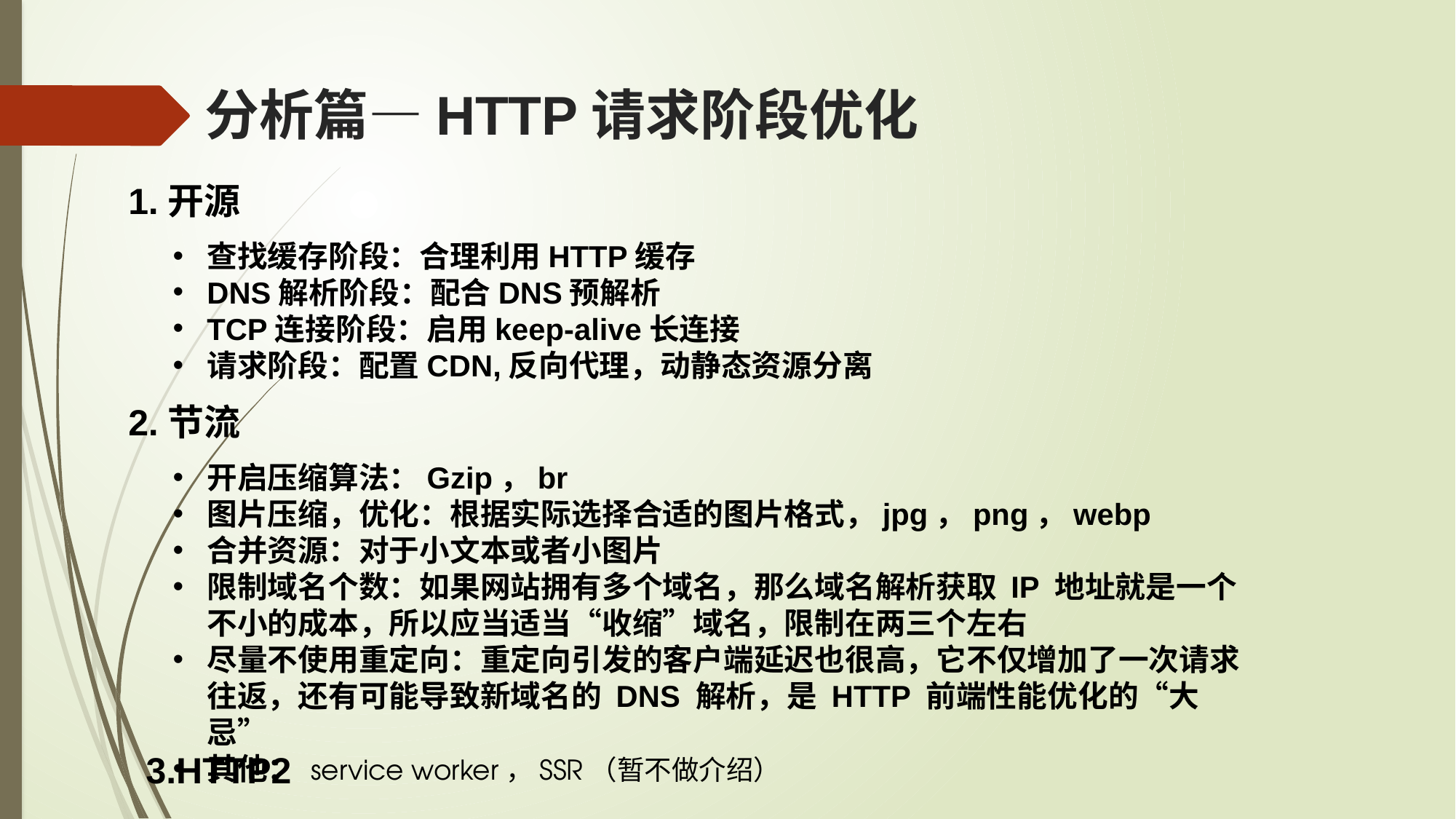

# 分析篇—HTTP请求阶段优化
1.开源
查找缓存阶段：合理利用HTTP缓存
DNS解析阶段：配合DNS预解析
TCP连接阶段：启用keep-alive长连接
请求阶段：配置CDN,反向代理，动静态资源分离
2.节流
开启压缩算法：Gzip，br
图片压缩，优化：根据实际选择合适的图片格式，jpg，png，webp
合并资源：对于小文本或者小图片
限制域名个数：如果网站拥有多个域名，那么域名解析获取 IP 地址就是一个不小的成本，所以应当适当“收缩”域名，限制在两三个左右
尽量不使用重定向：重定向引发的客户端延迟也很高，它不仅增加了一次请求往返，还有可能导致新域名的 DNS 解析，是 HTTP 前端性能优化的“大忌”
其他： service worker，SSR（暂不做介绍）
3.HTTP2